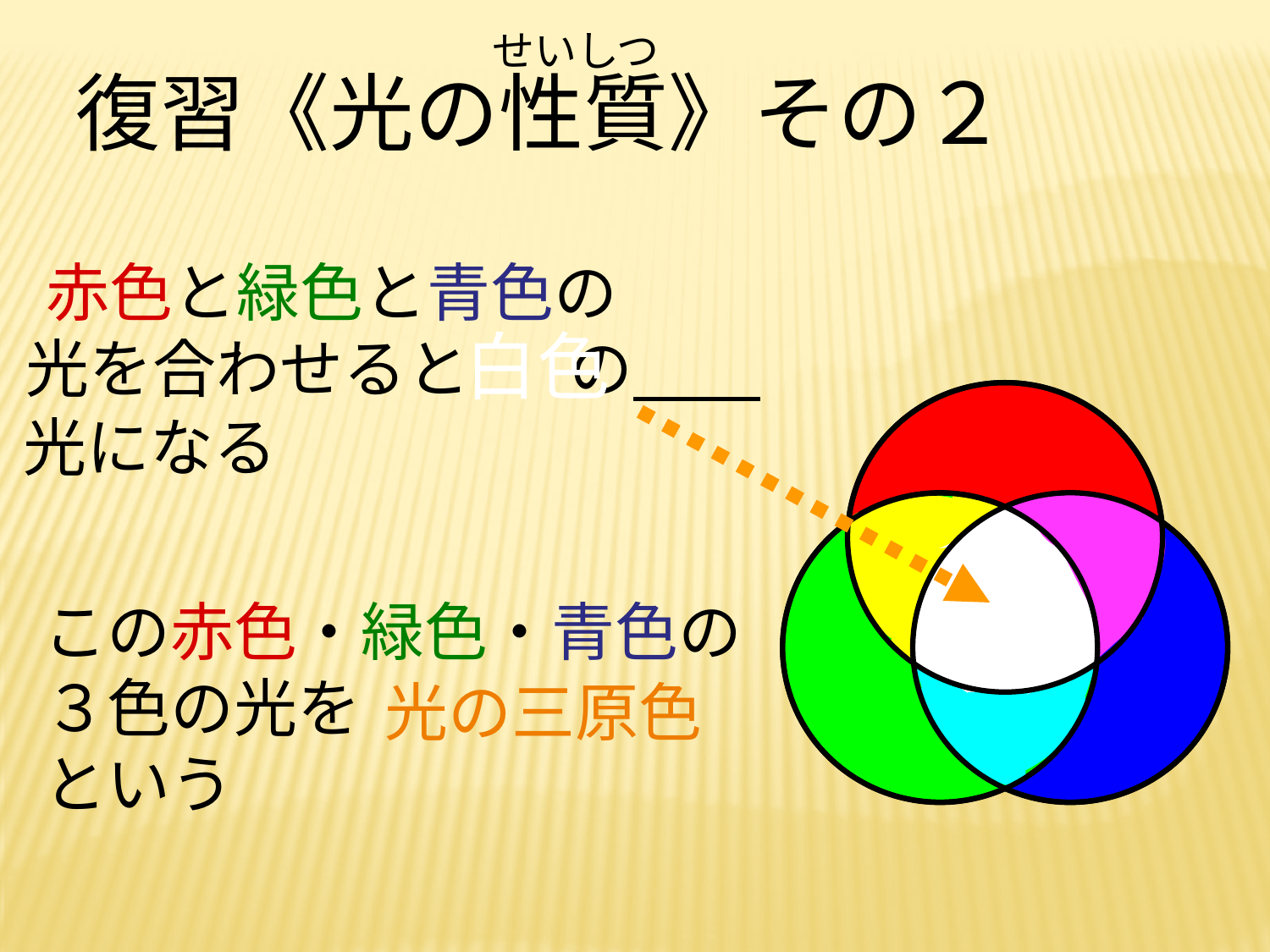

せいしつ
  復習《光の性質》その２
　赤色と緑色と青色の
  光を合わせると       の
白色

光になる

この赤色・緑色・青色の３色の光を
という
光の三原色